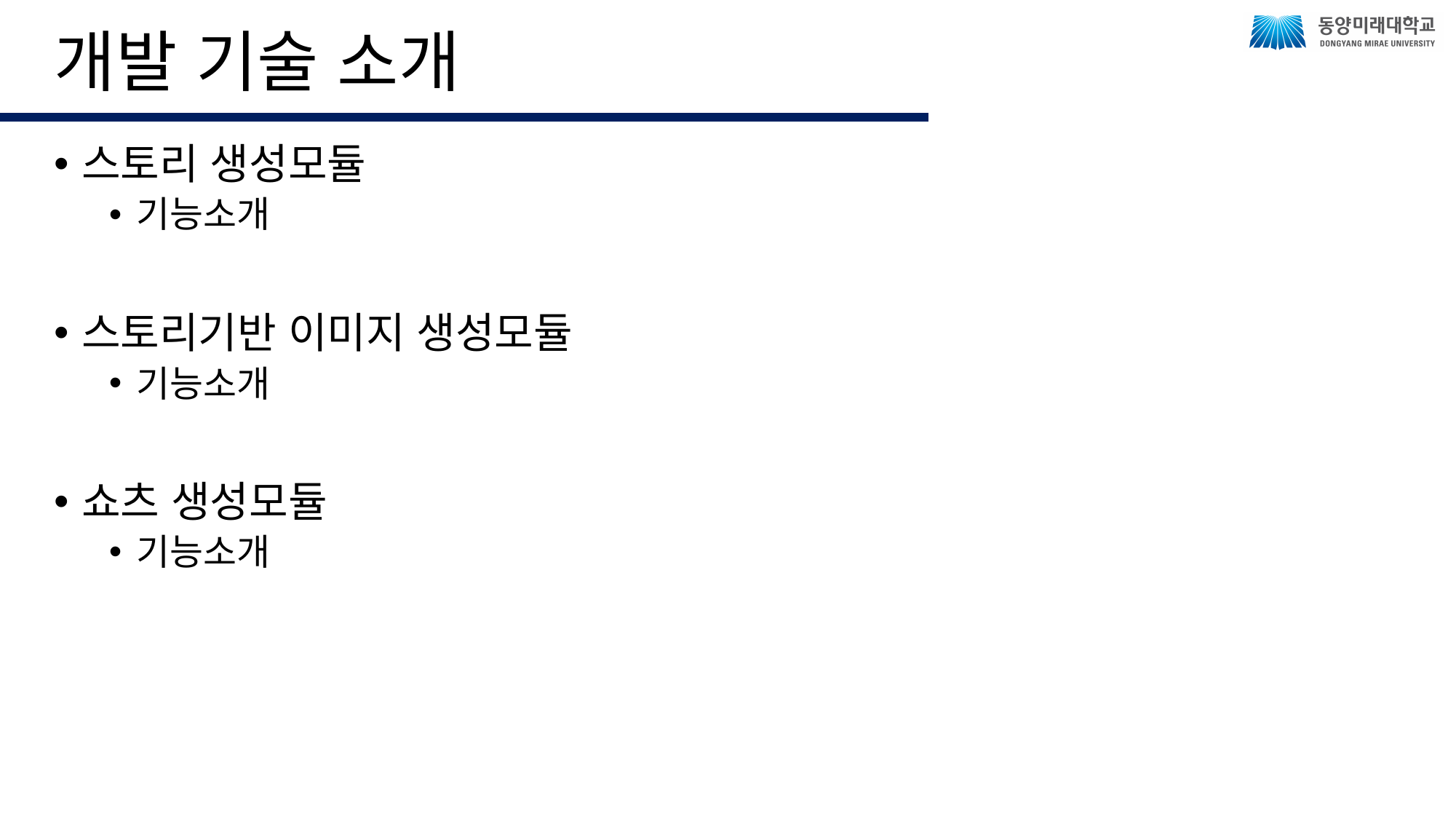

# 개발 기술 소개
스토리 생성모듈
기능소개

스토리기반 이미지 생성모듈
기능소개

쇼츠 생성모듈
기능소개